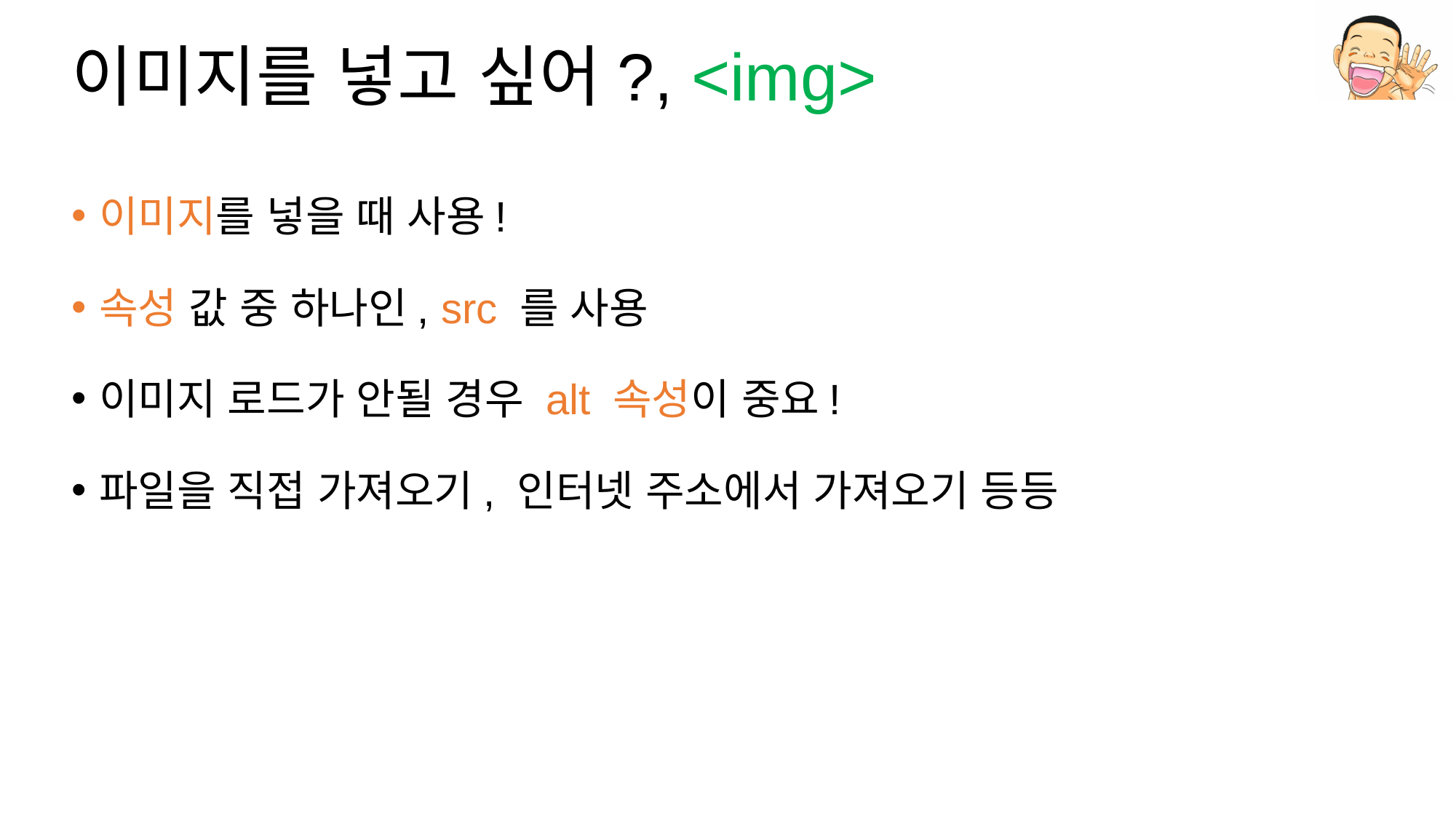

# 이미지를 넣고 싶어?, <img>
이미지를 넣을 때 사용!
속성 값 중 하나인, src 를 사용
이미지 로드가 안될 경우 alt 속성이 중요!
파일을 직접 가져오기, 인터넷 주소에서 가져오기 등등